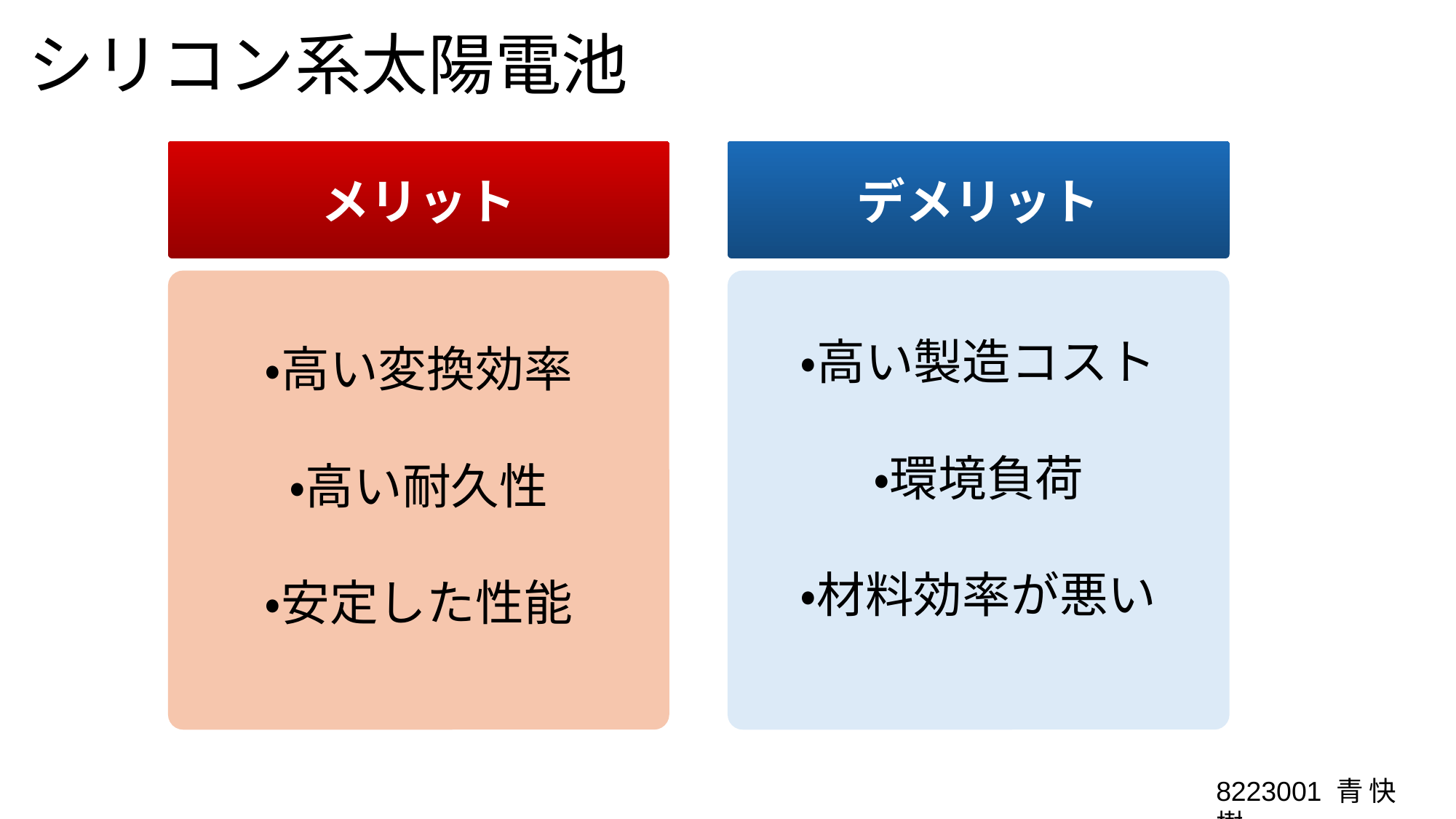

シリコン系太陽電池
メリット
デメリット

・高い製造コスト

・環境負荷

・材料効率が悪い

・高い変換効率

・高い耐久性

・安定した性能
8223001 ⻘ 快樹